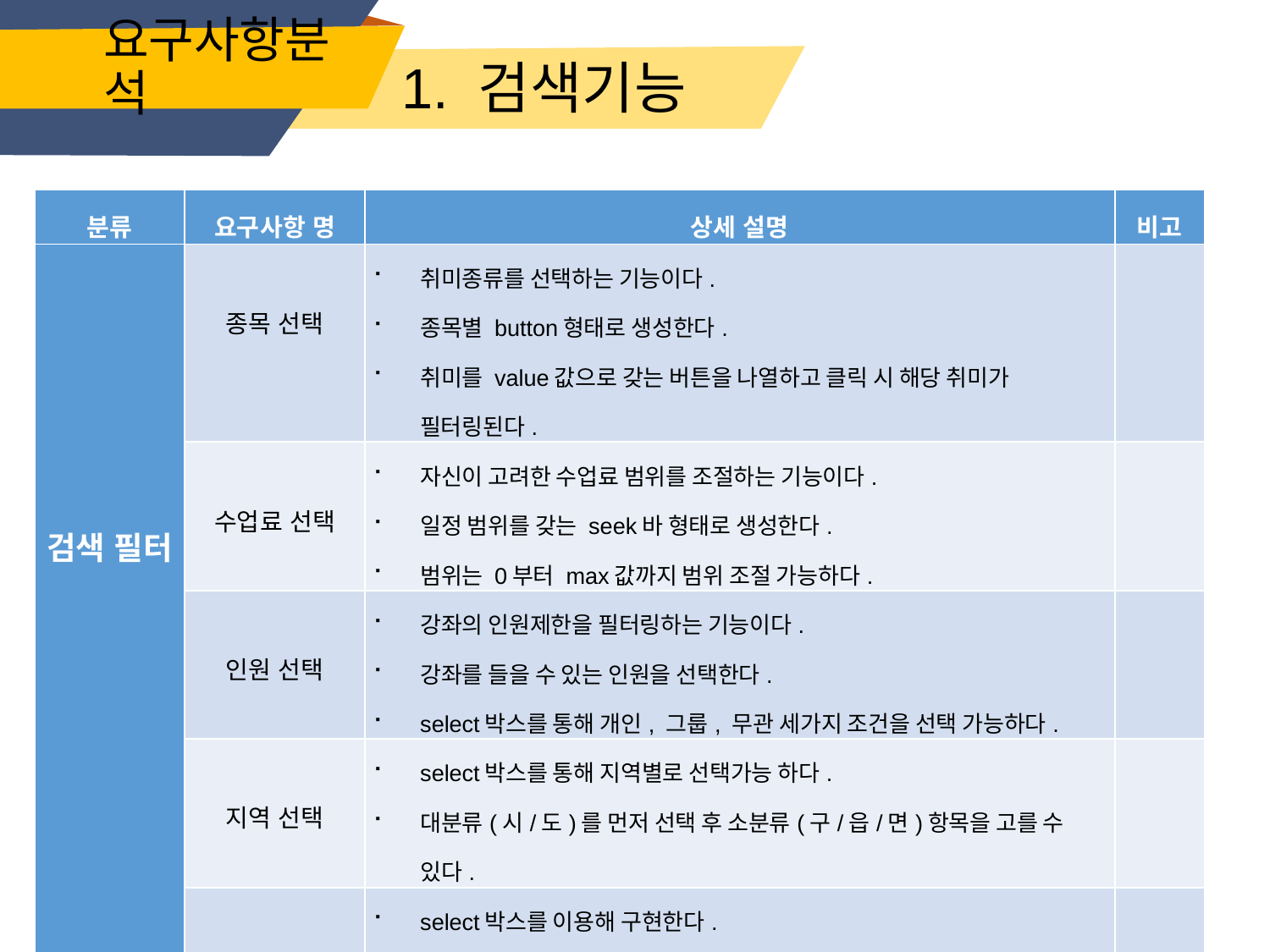

# 요구사항분석
1. 검색기능

| 분류 | 요구사항 명 | 상세 설명 | 비고 |
| --- | --- | --- | --- |
| 검색 필터 | 종목 선택 | 취미종류를 선택하는 기능이다. 종목별 button형태로 생성한다. 취미를 value값으로 갖는 버튼을 나열하고 클릭 시 해당 취미가 필터링된다. |  |
|  | 수업료 선택 | 자신이 고려한 수업료 범위를 조절하는 기능이다. 일정 범위를 갖는 seek바 형태로 생성한다. 범위는 0부터 max값까지 범위 조절 가능하다. |  |
|  | 인원 선택 | 강좌의 인원제한을 필터링하는 기능이다. 강좌를 들을 수 있는 인원을 선택한다. select박스를 통해 개인, 그룹, 무관 세가지 조건을 선택 가능하다. |  |
|  | 지역 선택 | select박스를 통해 지역별로 선택가능 하다. 대분류(시/도)를 먼저 선택 후 소분류(구/읍/면)항목을 고를 수 있다. |  |
|  | 시간/횟수 선택 | select박스를 이용해 구현한다. 주단위로 횟수를 선택하고 30분단위로 시간을 선택한다. (value값 : 30분, 1시간, 1시간30분, 2시간, 2시간30분, 3시간이상) |  |